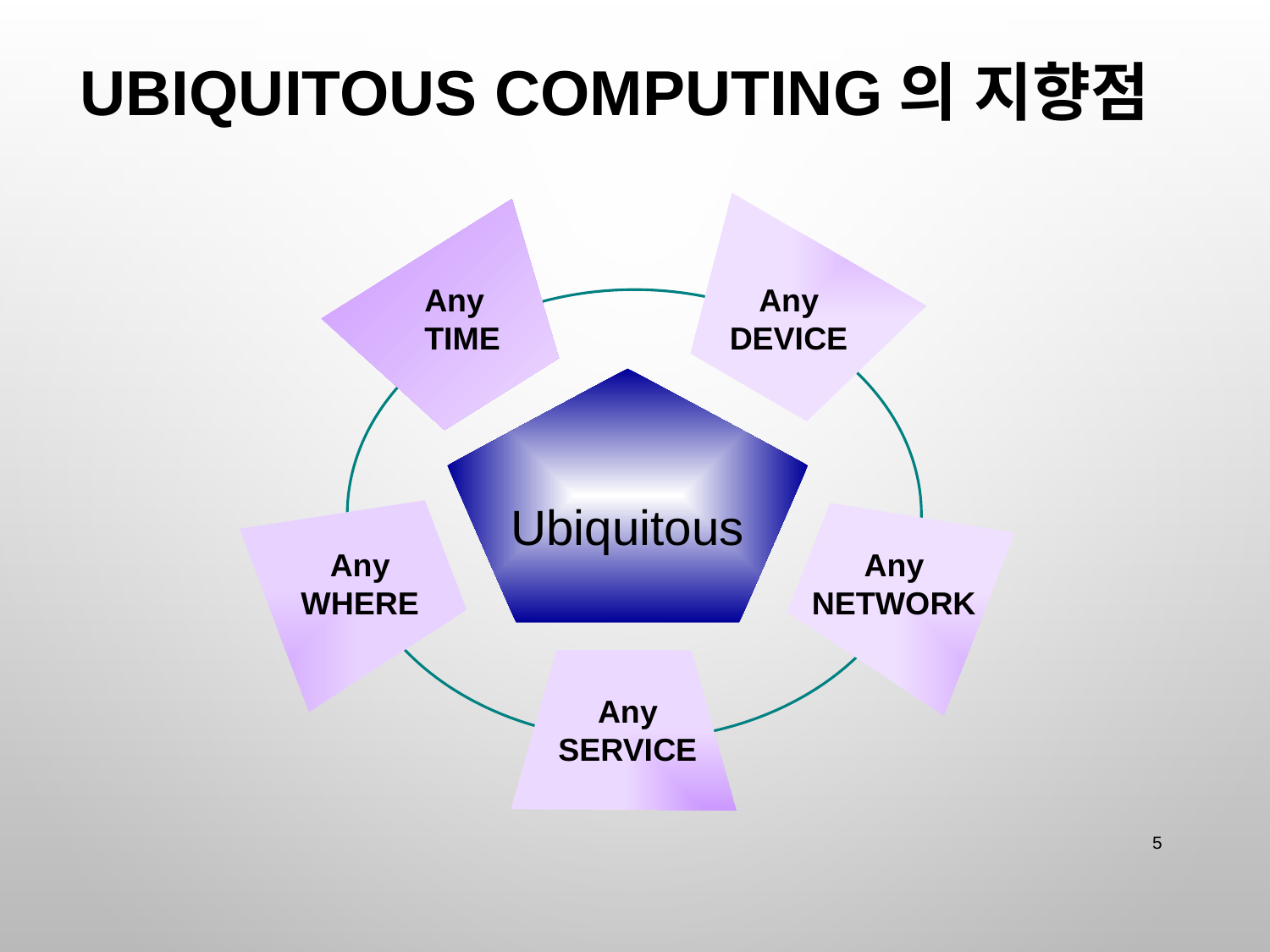

# Ubiquitous Computing의 지향점

Any
TIME
Any
DEVICE

Ubiquitous

Any
WHERE
Any
NETWORK

Any
SERVICE
5